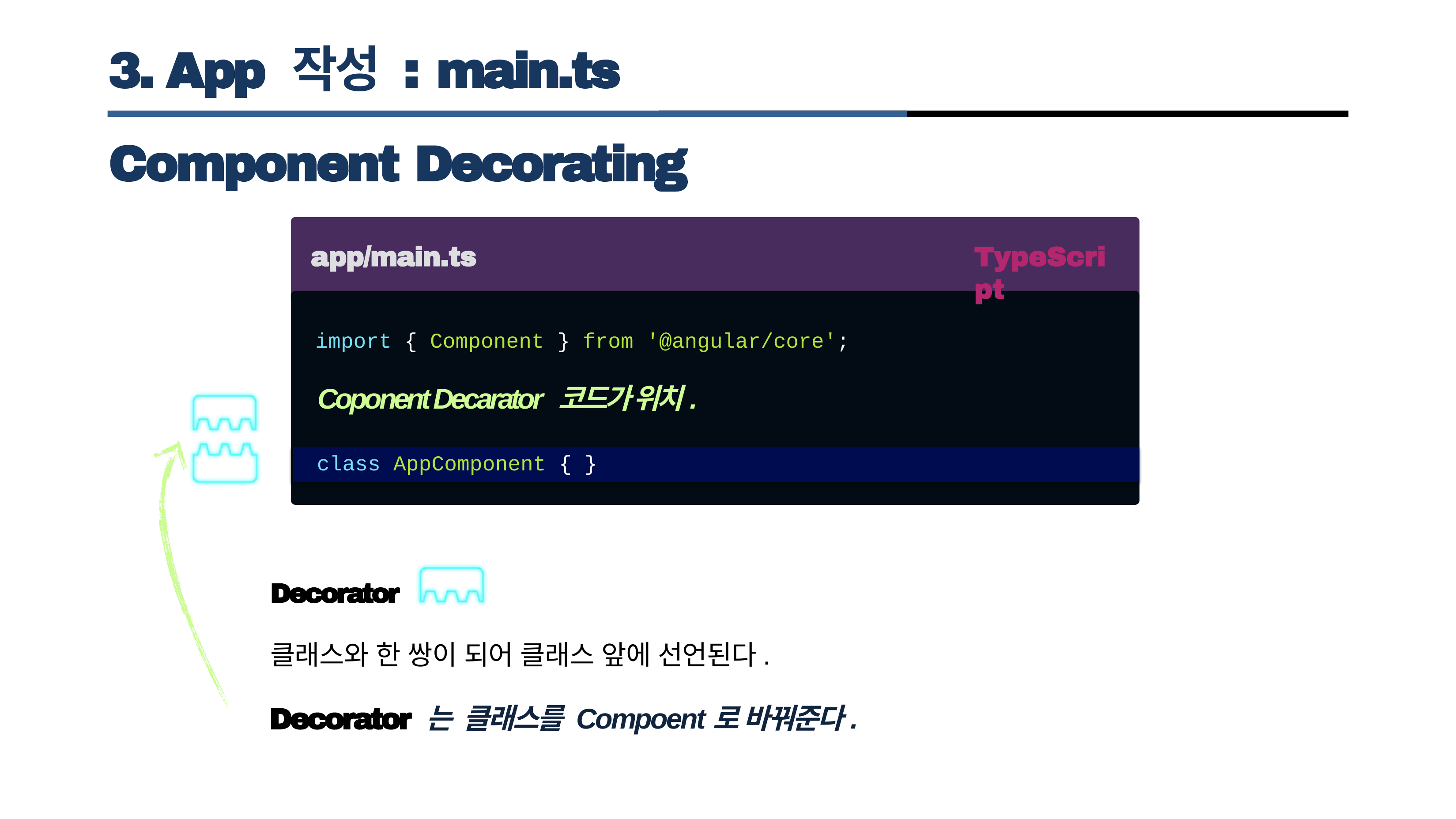

# 3. App 작성 : main.ts
Component Decorating

app/main.ts
TypeScript

import
{ Component
} from
'@angular/core';
Coponent Decarator 코드가 위치.

class AppComponent { }

Decorator
클래스와 한 쌍이 되어 클래스 앞에 선언된다.

Decorator 는  클래스를 Compoent로 바꿔준다.